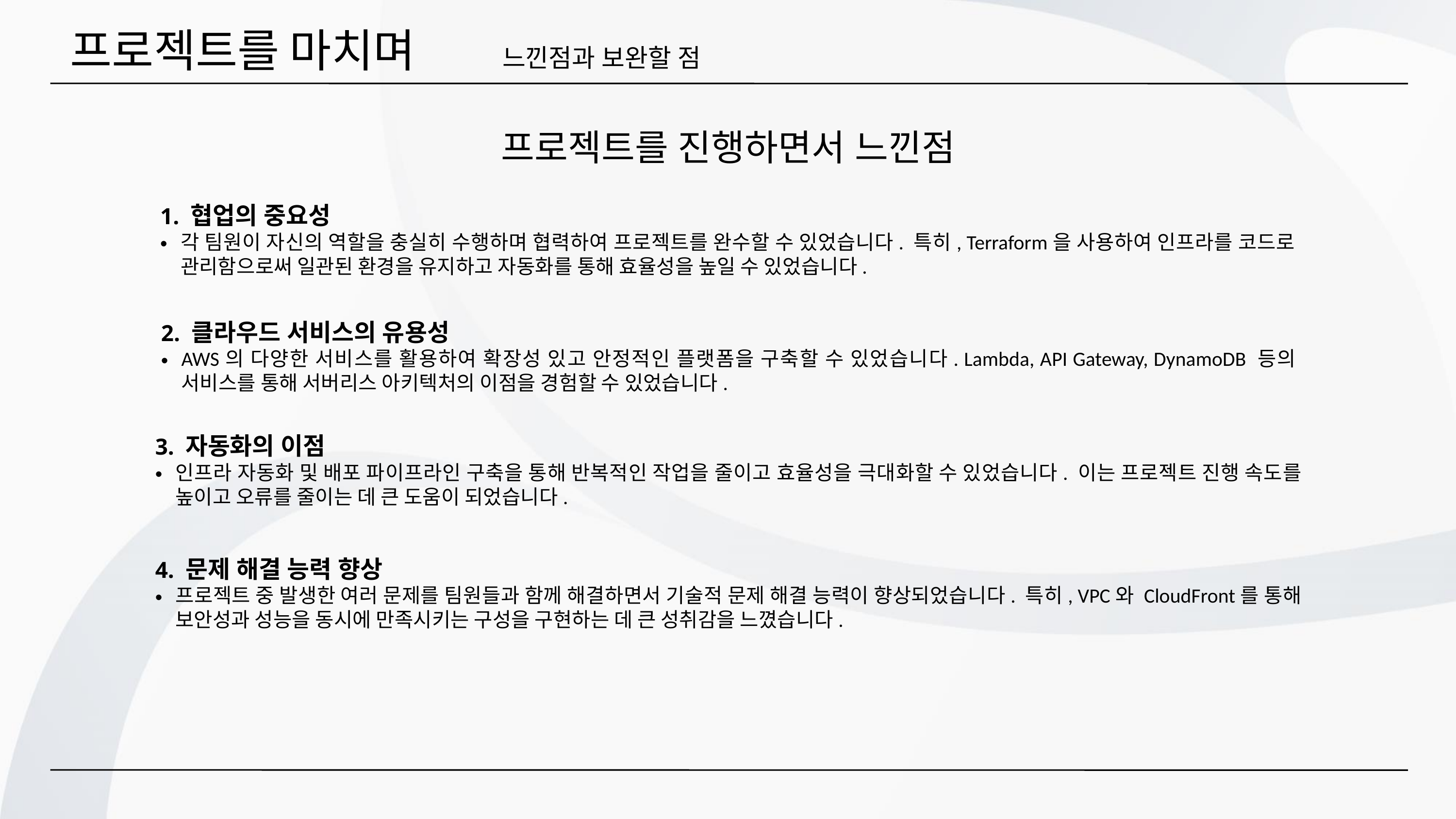

프로젝트를 마치며
느낀점과 보완할 점
프로젝트를 진행하면서 느낀점
1. 협업의 중요성
각 팀원이 자신의 역할을 충실히 수행하며 협력하여 프로젝트를 완수할 수 있었습니다. 특히, Terraform을 사용하여 인프라를 코드로 관리함으로써 일관된 환경을 유지하고 자동화를 통해 효율성을 높일 수 있었습니다.
2. 클라우드 서비스의 유용성
AWS의 다양한 서비스를 활용하여 확장성 있고 안정적인 플랫폼을 구축할 수 있었습니다. Lambda, API Gateway, DynamoDB 등의 서비스를 통해 서버리스 아키텍처의 이점을 경험할 수 있었습니다.
3. 자동화의 이점
인프라 자동화 및 배포 파이프라인 구축을 통해 반복적인 작업을 줄이고 효율성을 극대화할 수 있었습니다. 이는 프로젝트 진행 속도를 높이고 오류를 줄이는 데 큰 도움이 되었습니다.
4. 문제 해결 능력 향상
프로젝트 중 발생한 여러 문제를 팀원들과 함께 해결하면서 기술적 문제 해결 능력이 향상되었습니다. 특히, VPC와 CloudFront를 통해 보안성과 성능을 동시에 만족시키는 구성을 구현하는 데 큰 성취감을 느꼈습니다.